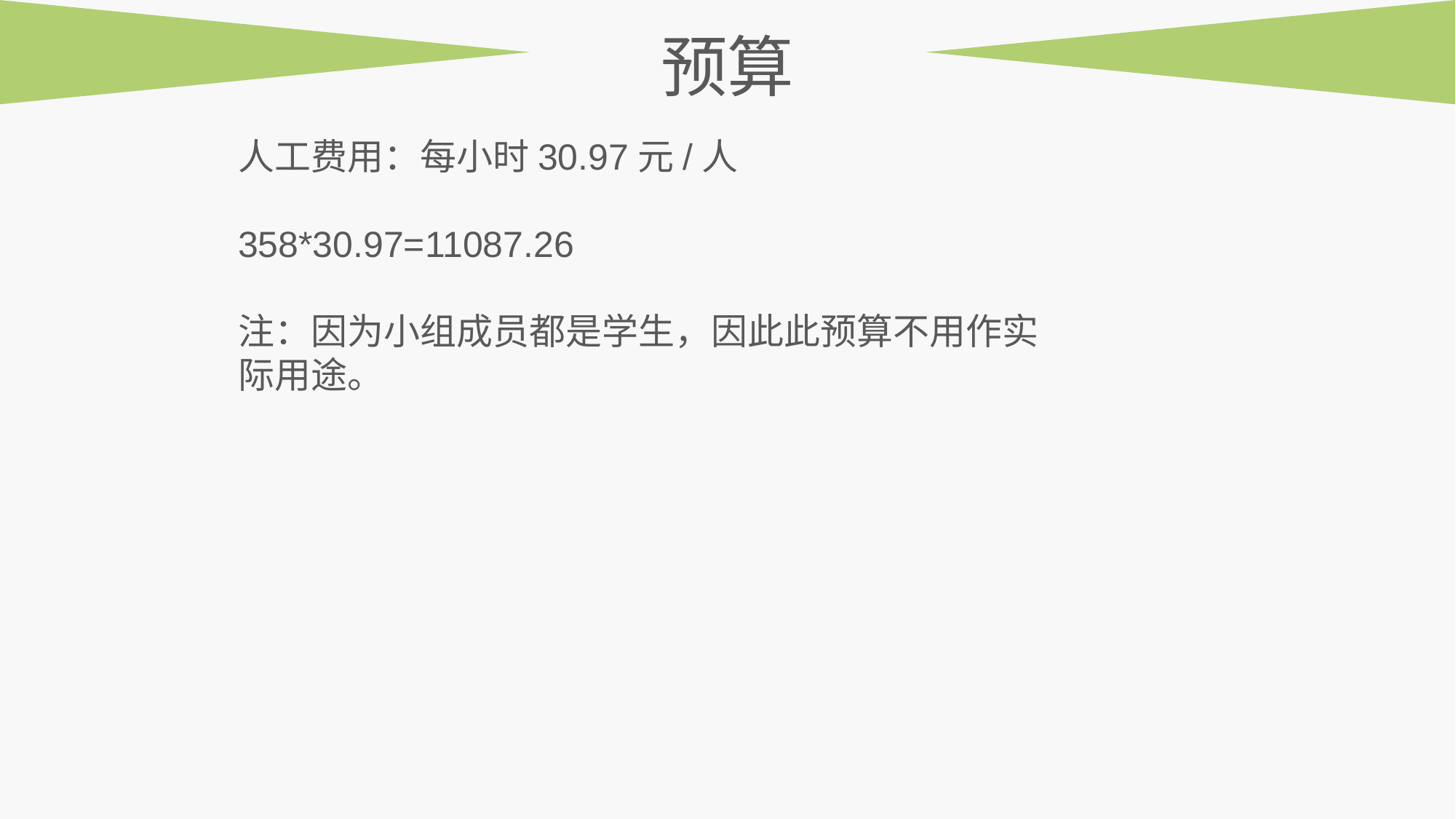

预算
人工费用：每小时30.97元/人

358*30.97=11087.26

注：因为小组成员都是学生，因此此预算不用作实际用途。